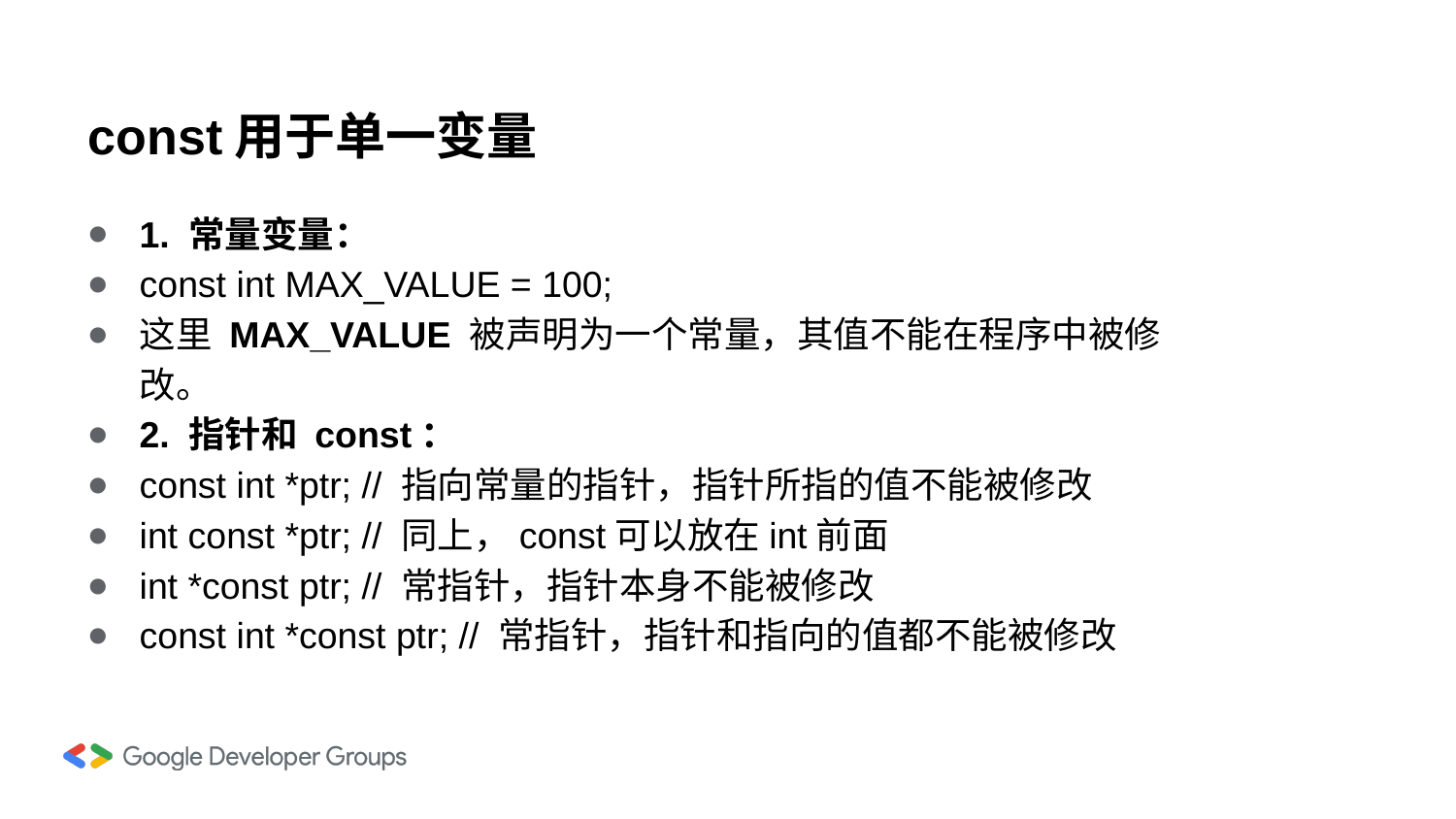

# const用于单一变量
1. 常量变量：
const int MAX_VALUE = 100;
这里 MAX_VALUE 被声明为一个常量，其值不能在程序中被修改。
2. 指针和 const：
const int *ptr; // 指向常量的指针，指针所指的值不能被修改
int const *ptr; // 同上，const可以放在int前面
int *const ptr; // 常指针，指针本身不能被修改
const int *const ptr; // 常指针，指针和指向的值都不能被修改